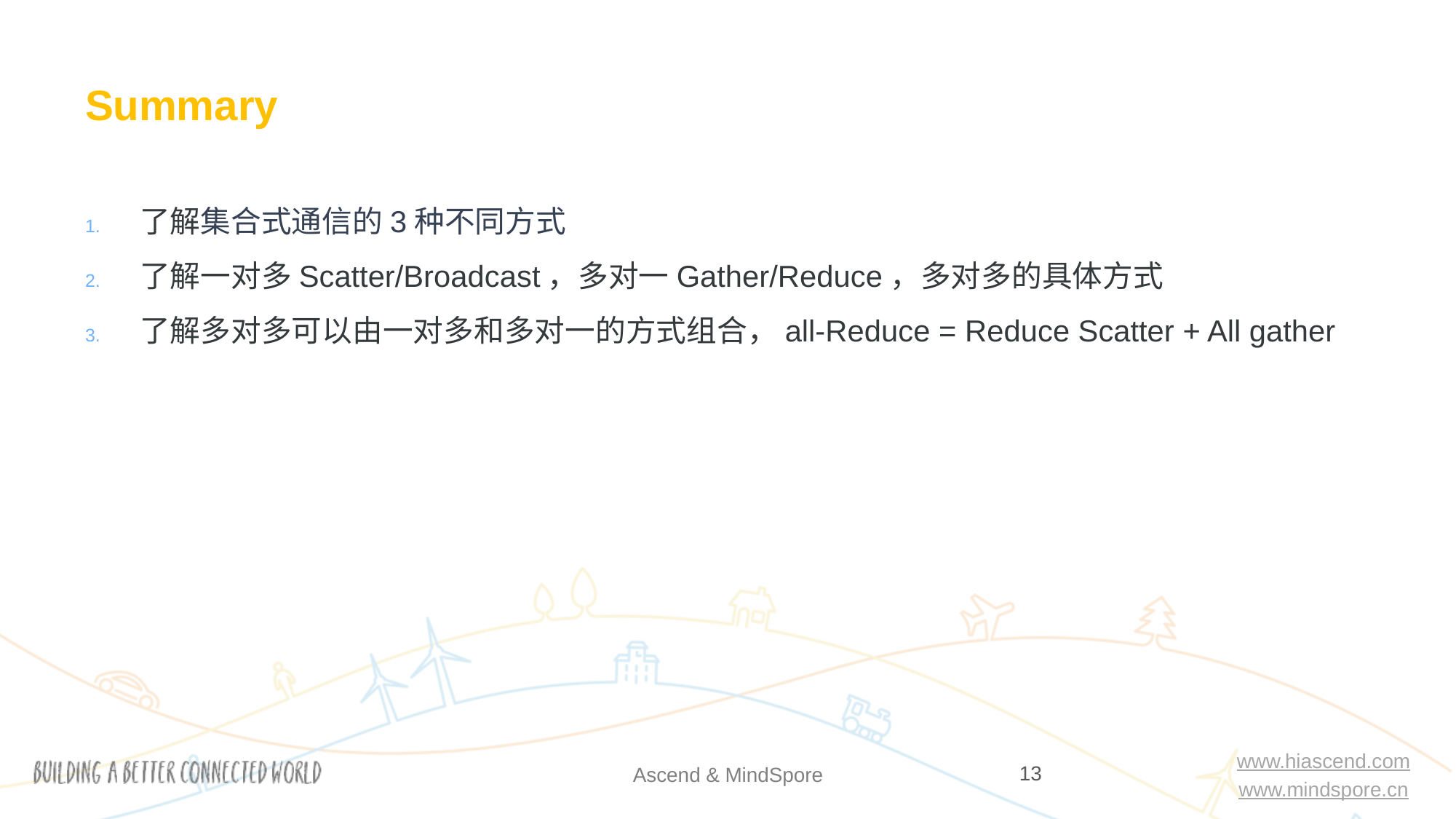

# Summary
了解集合式通信的3种不同方式
了解一对多Scatter/Broadcast，多对一Gather/Reduce，多对多的具体方式
了解多对多可以由一对多和多对一的方式组合，all-Reduce = Reduce Scatter + All gather